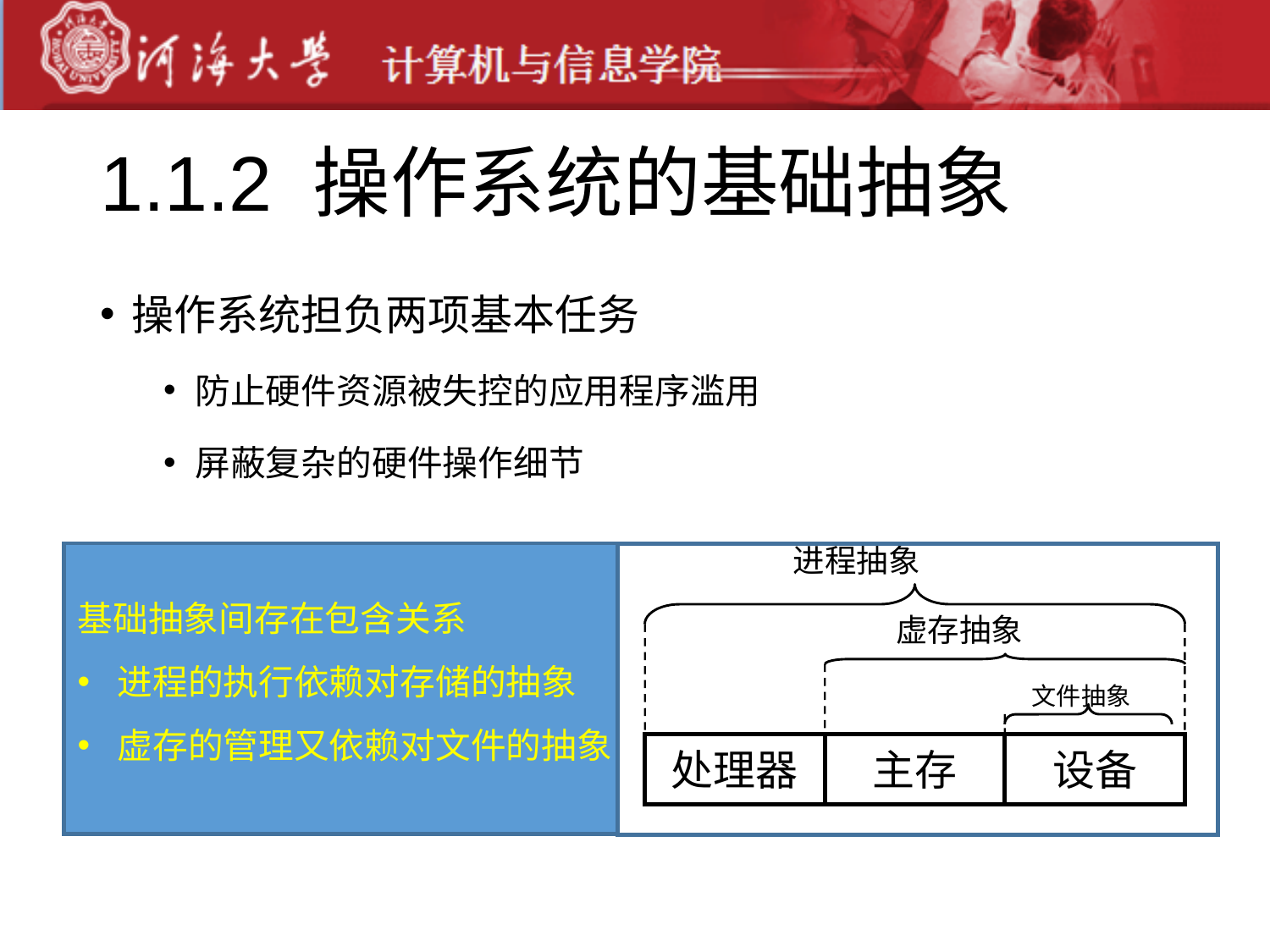

# 1.1.2 操作系统的基础抽象
操作系统担负两项基本任务
防止硬件资源被失控的应用程序滥用
屏蔽复杂的硬件操作细节

进程抽象
虚存抽象

文件抽象

处理器
主存
设备

基础抽象间存在包含关系
进程的执行依赖对存储的抽象
虚存的管理又依赖对文件的抽象